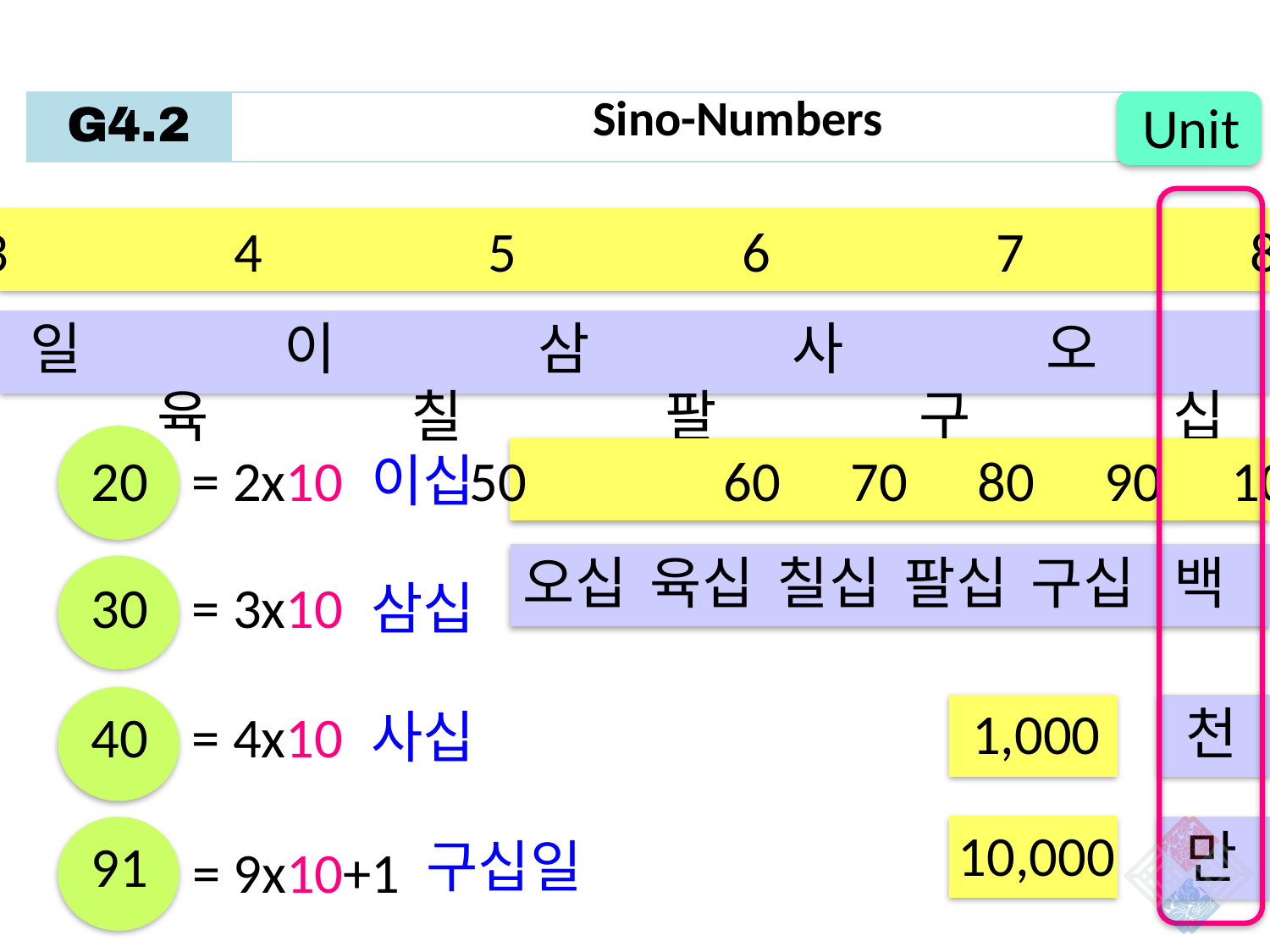

Unit

| G4.2 | Sino-Numbers |
| --- | --- |

1		2		3		4		5		6		7		8		9		10
일		이		삼		사		오		육		칠		팔		구		십

50		60 	70 	80 	90 	100
20
= 2x10
이십

오십	육십 	칠십 	팔십 	구십 	 백

30
= 3x10
삼십

1,000
천
40
= 4x10
사십

10,000
만

91
구십일
= 9x10+1